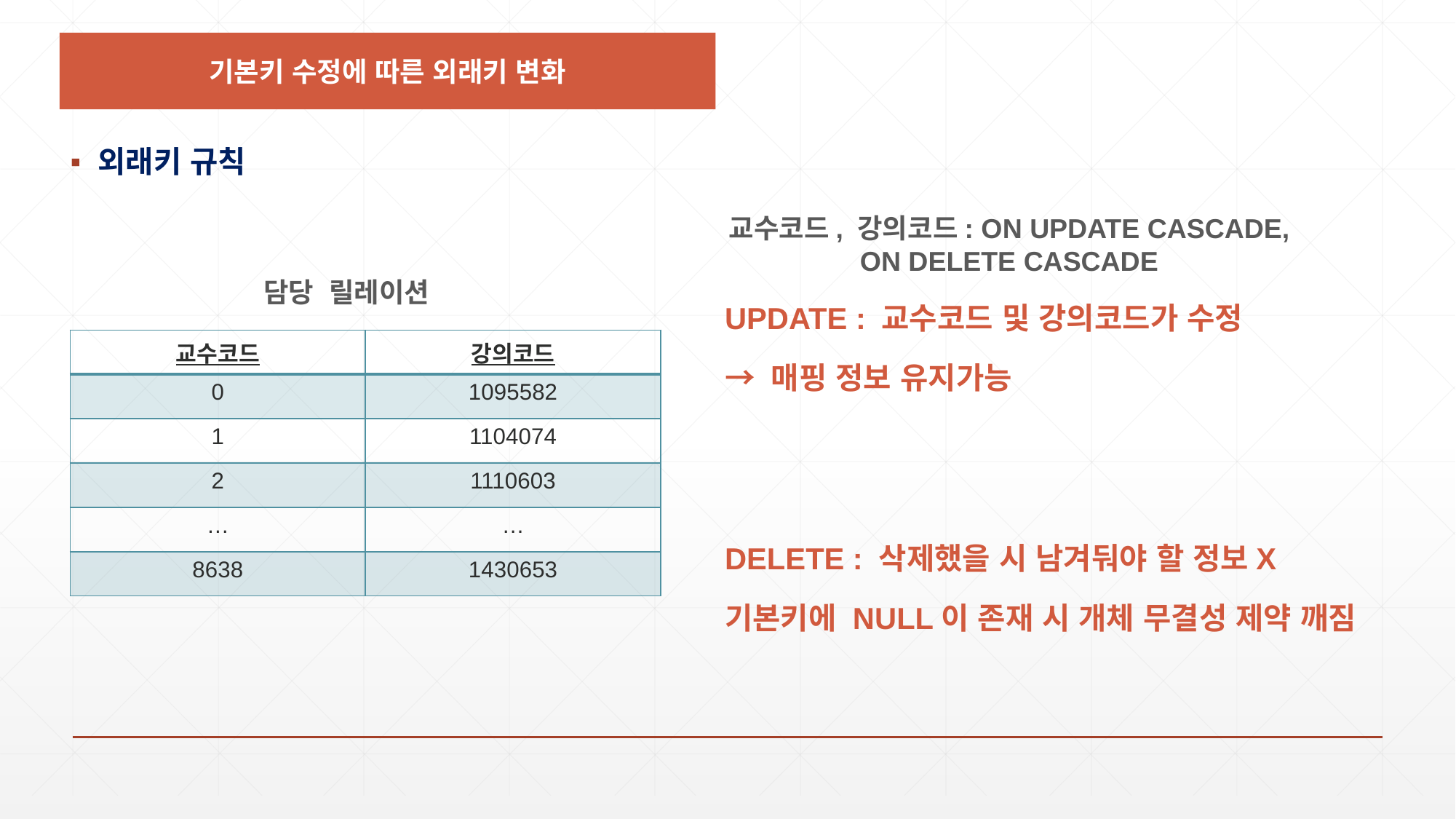

기본키 수정에 따른 외래키 변화
외래키 규칙
교수코드, 강의코드: ON UPDATE CASCADE, ON DELETE CASCADE
담당  릴레이션
UPDATE : 교수코드 및 강의코드가 수정
→ 매핑 정보 유지가능

DELETE : 삭제했을 시 남겨둬야 할 정보X
기본키에 NULL이 존재 시 개체 무결성 제약 깨짐
| 교수코드 | 강의코드 |
| --- | --- |
| 0 | 1095582 |
| 1 | 1104074 |
| 2 | 1110603 |
| … | … |
| 8638 | 1430653 |